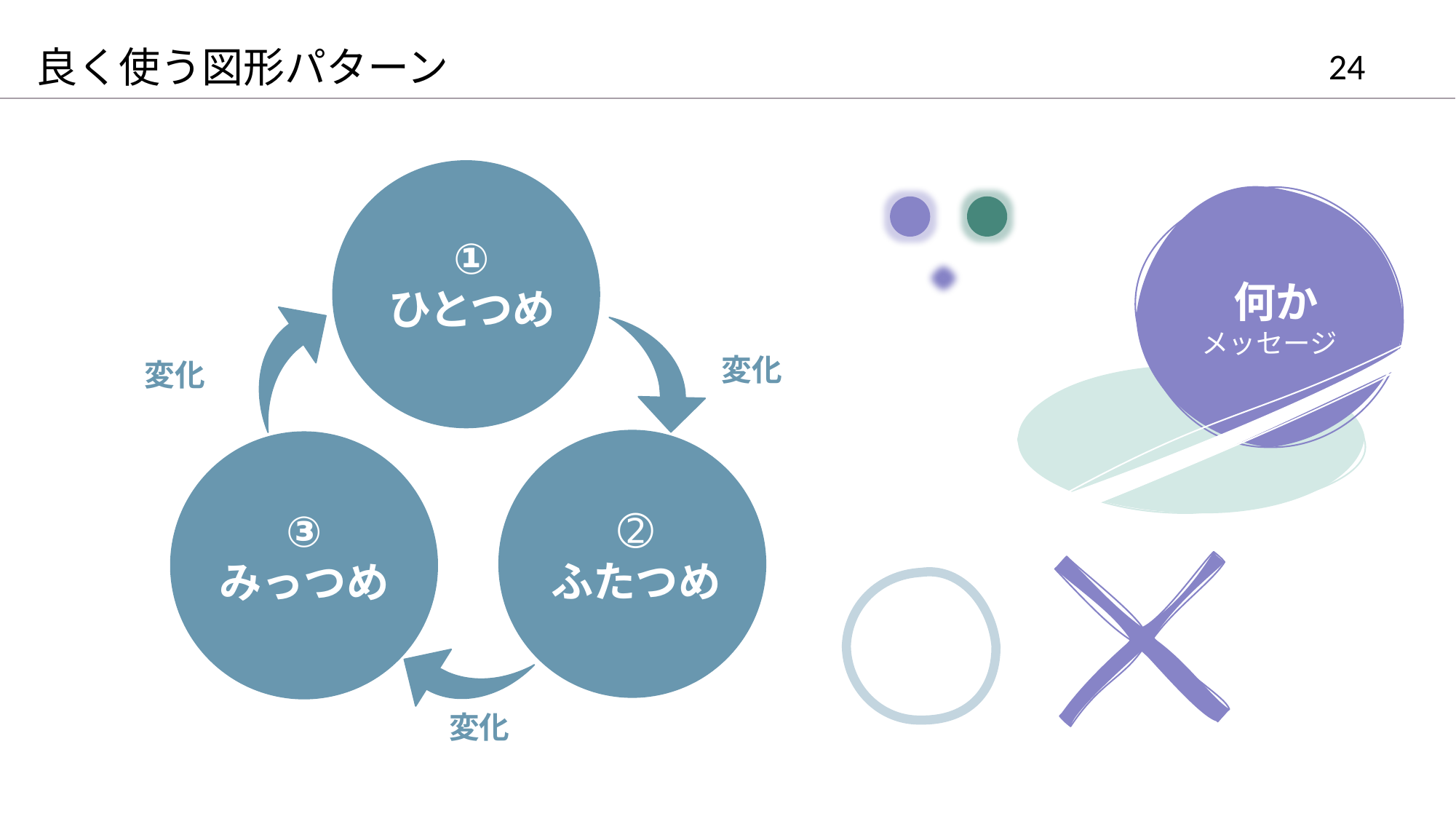

良く使う図形パターン

①
ひとつめ

変化
変化

➁
ふたつめ
③
みっつめ

変化
 何か
メッセージ